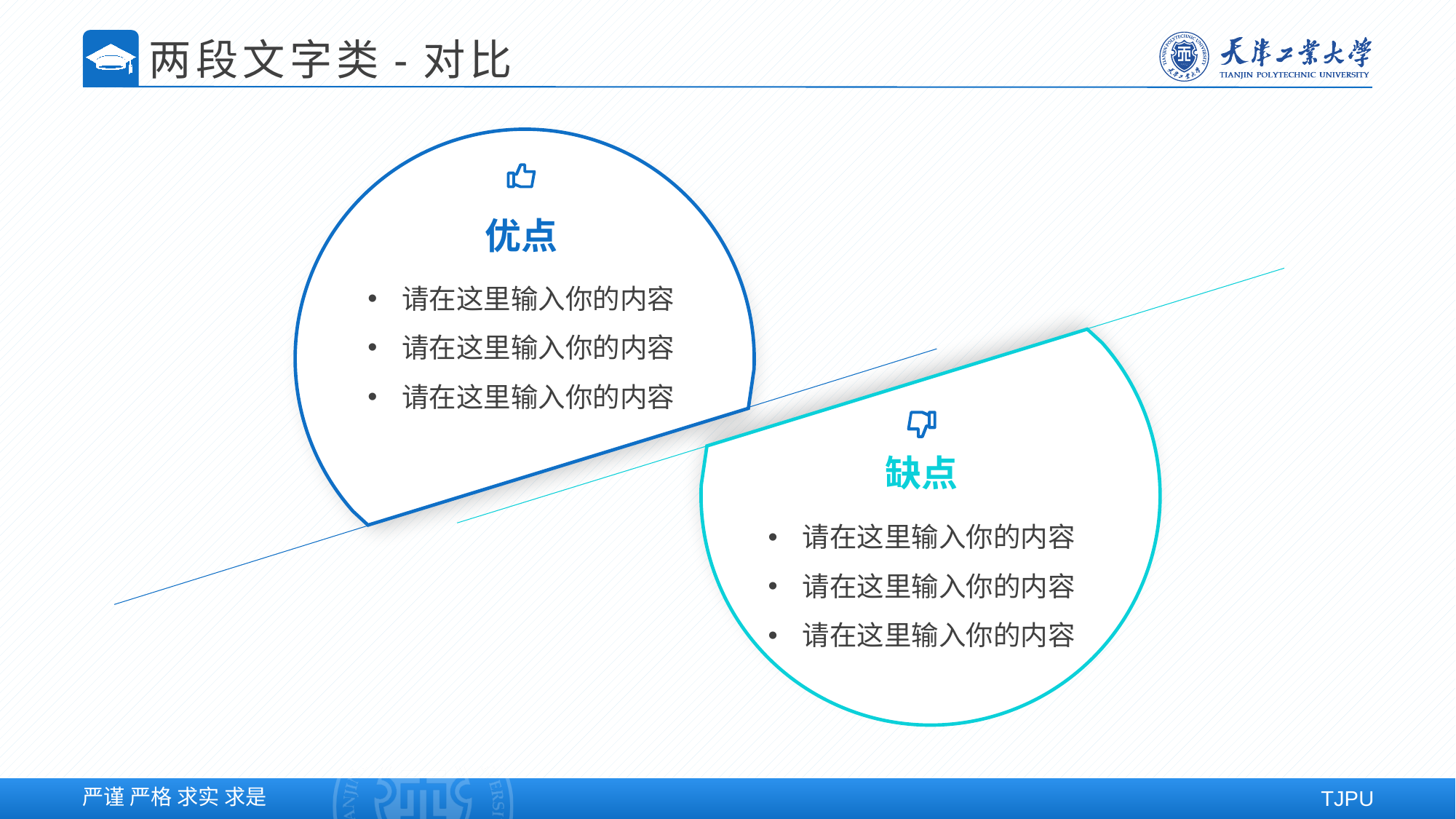

两段文字类-对比

优点
请在这里输入你的内容
请在这里输入你的内容
请在这里输入你的内容

缺点
请在这里输入你的内容
请在这里输入你的内容
请在这里输入你的内容